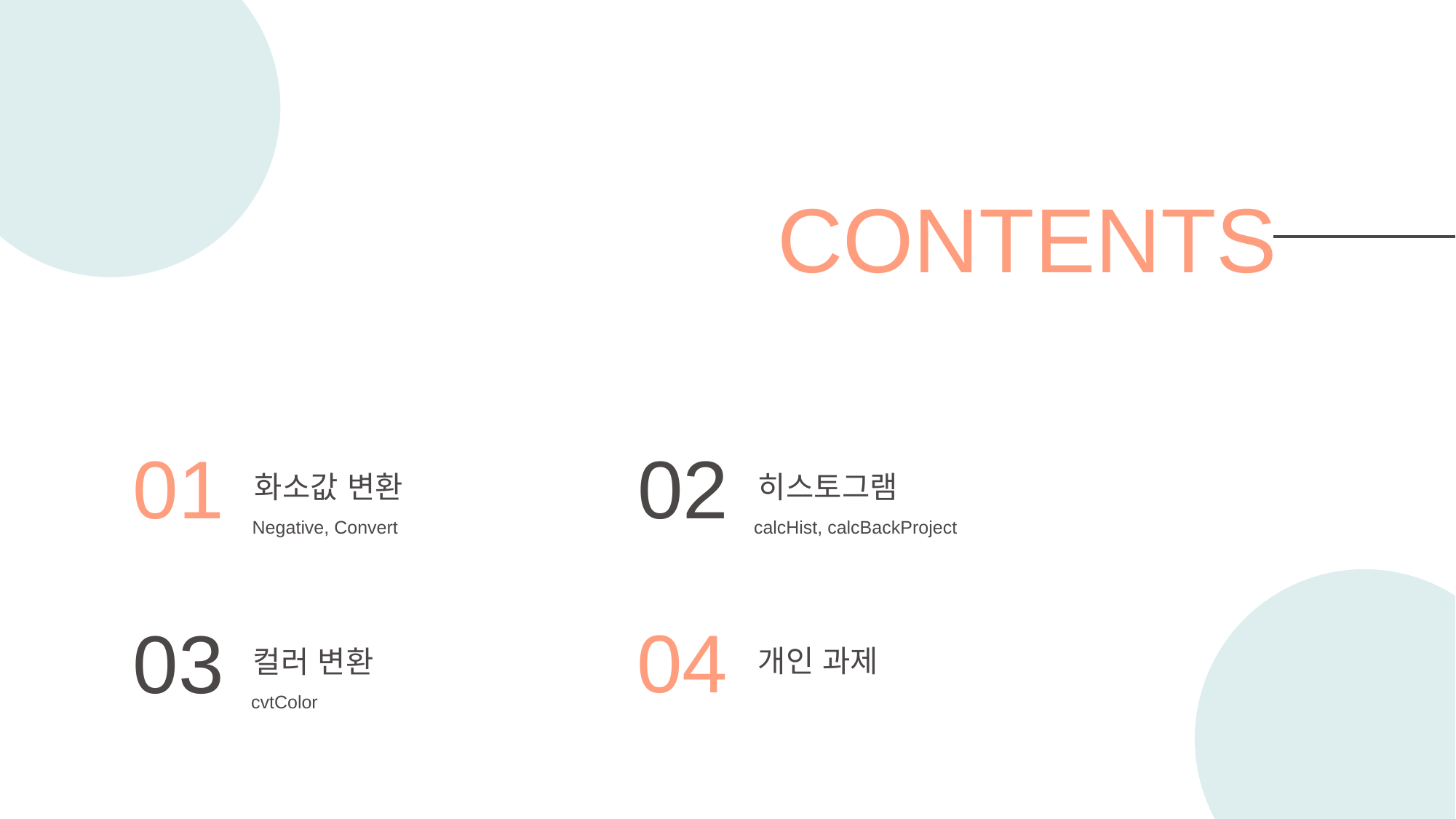

CONTENTS
01
화소값 변환
Negative, Convert
02
히스토그램
calcHist, calcBackProject
04
개인 과제
03
컬러 변환
cvtColor